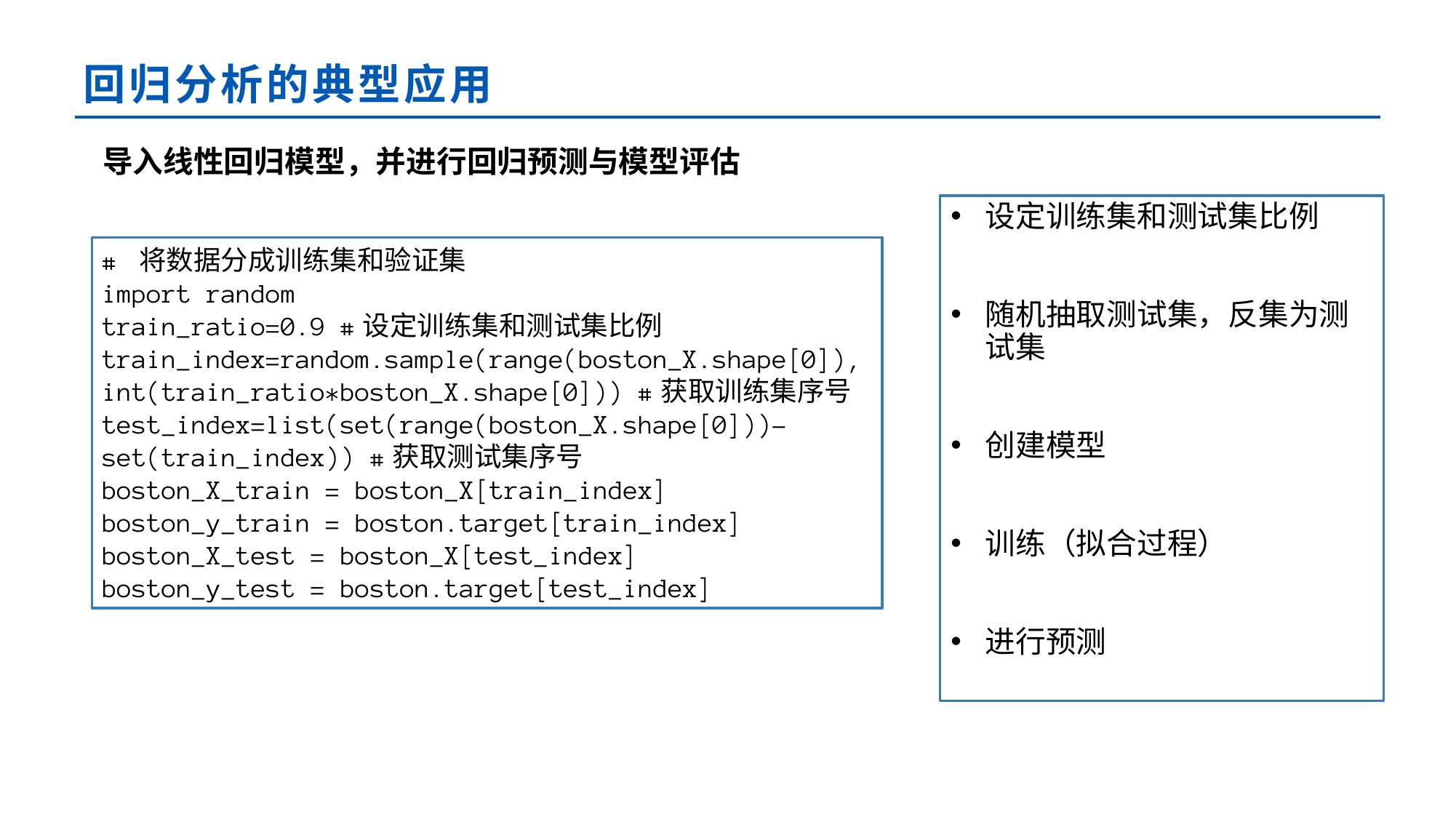

# 回归分析的典型应用
导入线性回归模型，并进行回归预测与模型评估
设定训练集和测试集比例

随机抽取测试集，反集为测试集

创建模型

训练（拟合过程）

进行预测

# 将数据分成训练集和验证集
import random
train_ratio=0.9 #设定训练集和测试集比例
train_index=random.sample(range(boston_X.shape[0]),int(train_ratio*boston_X.shape[0])) #获取训练集序号
test_index=list(set(range(boston_X.shape[0]))-set(train_index)) #获取测试集序号
boston_X_train = boston_X[train_index]
boston_y_train = boston.target[train_index]
boston_X_test = boston_X[test_index]
boston_y_test = boston.target[test_index]
18